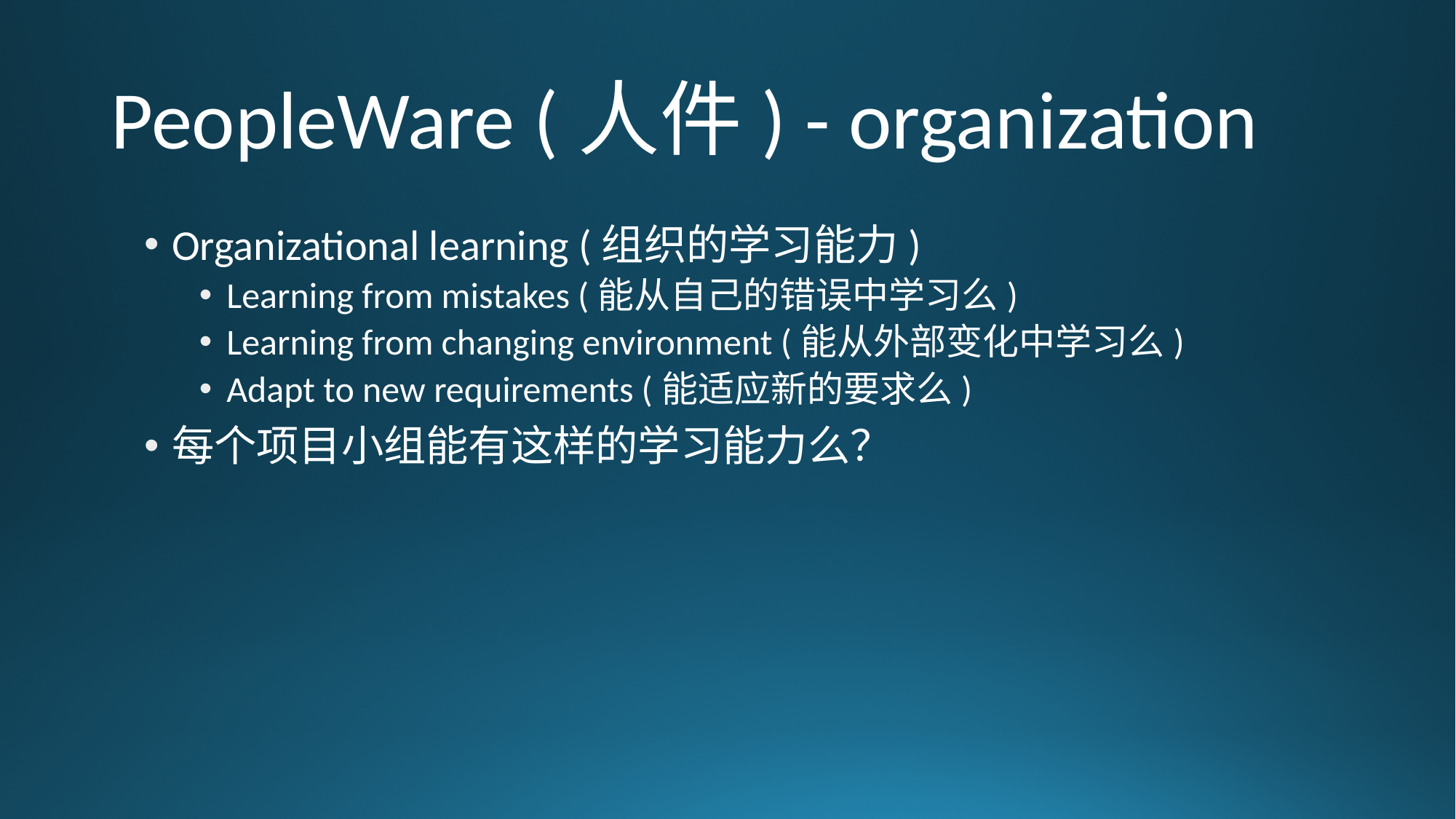

# PeopleWare (人件) - organization
Organizational learning (组织的学习能力)
Learning from mistakes (能从自己的错误中学习么)
Learning from changing environment (能从外部变化中学习么)
Adapt to new requirements (能适应新的要求么)
每个项目小组能有这样的学习能力么？